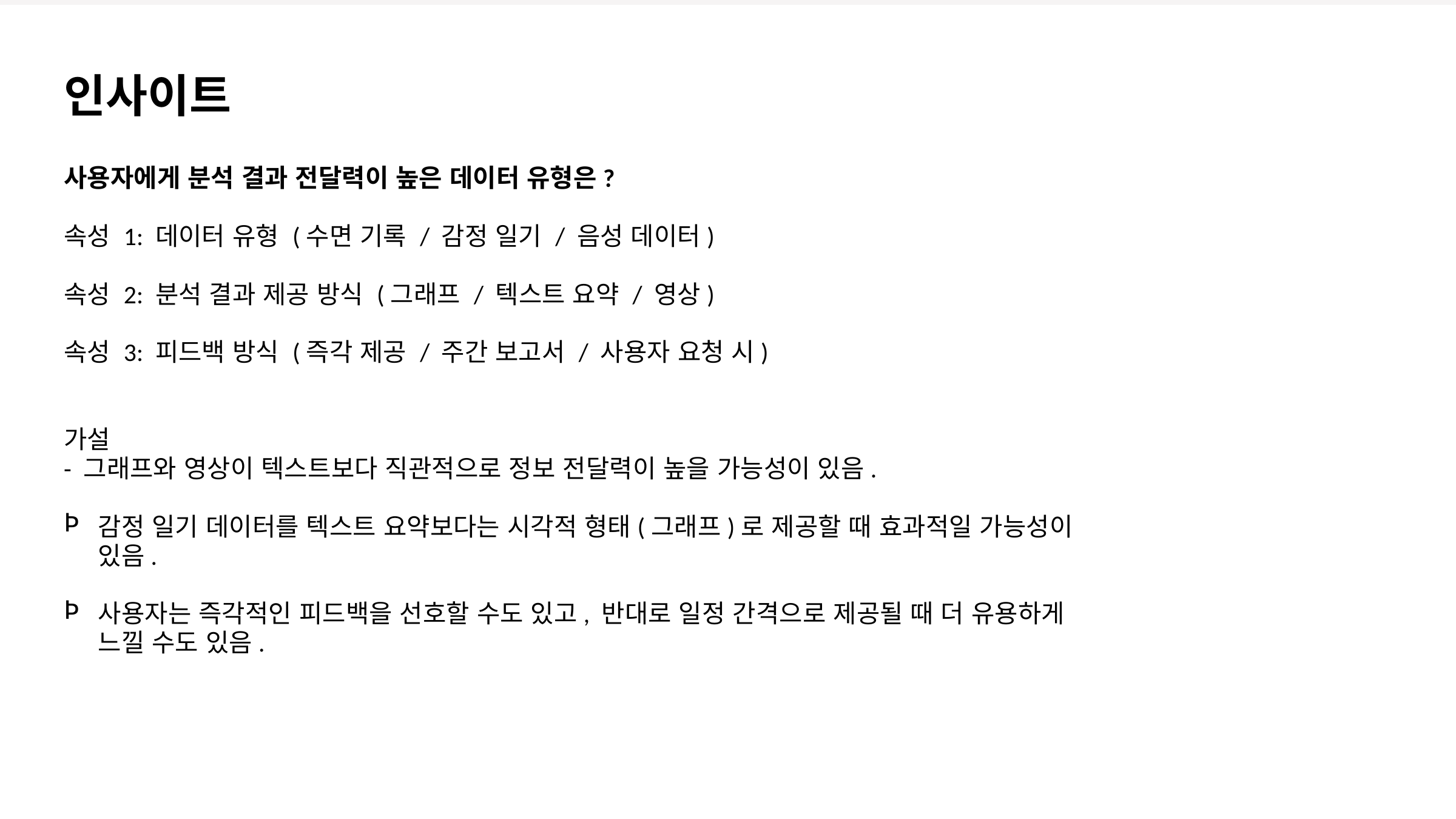

인사이트

사용자에게 분석 결과 전달력이 높은 데이터 유형은?

속성 1: 데이터 유형 (수면 기록 / 감정 일기 / 음성 데이터)

속성 2: 분석 결과 제공 방식 (그래프 / 텍스트 요약 / 영상)

속성 3: 피드백 방식 (즉각 제공 / 주간 보고서 / 사용자 요청 시)

가설
- 그래프와 영상이 텍스트보다 직관적으로 정보 전달력이 높을 가능성이 있음.

감정 일기 데이터를 텍스트 요약보다는 시각적 형태(그래프)로 제공할 때 효과적일 가능성이 있음.

사용자는 즉각적인 피드백을 선호할 수도 있고, 반대로 일정 간격으로 제공될 때 더 유용하게 느낄 수도 있음.